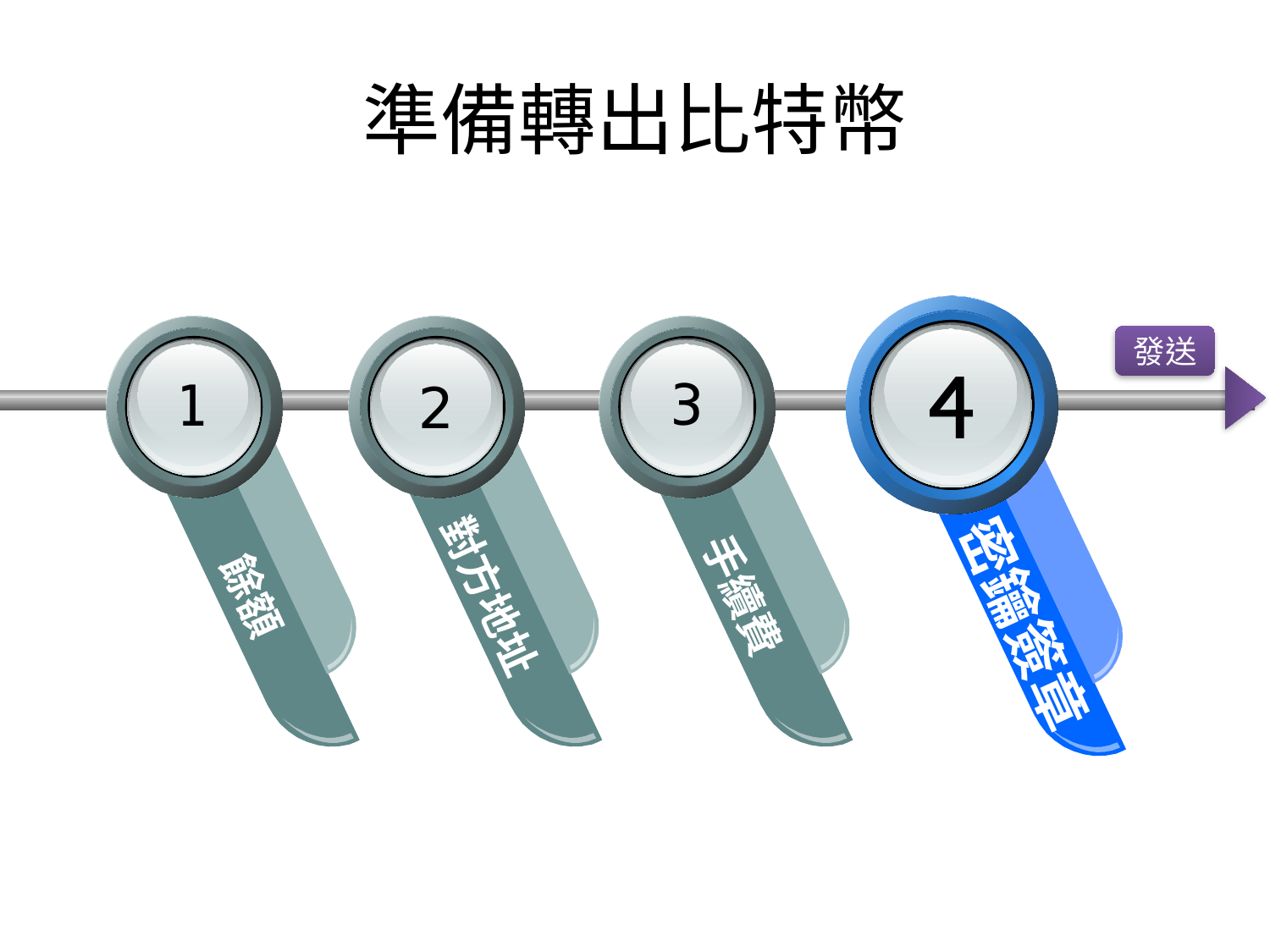

# 準備轉出比特幣

密鑰簽章

餘額

對方地址

手續費
發送
4
3
1
2